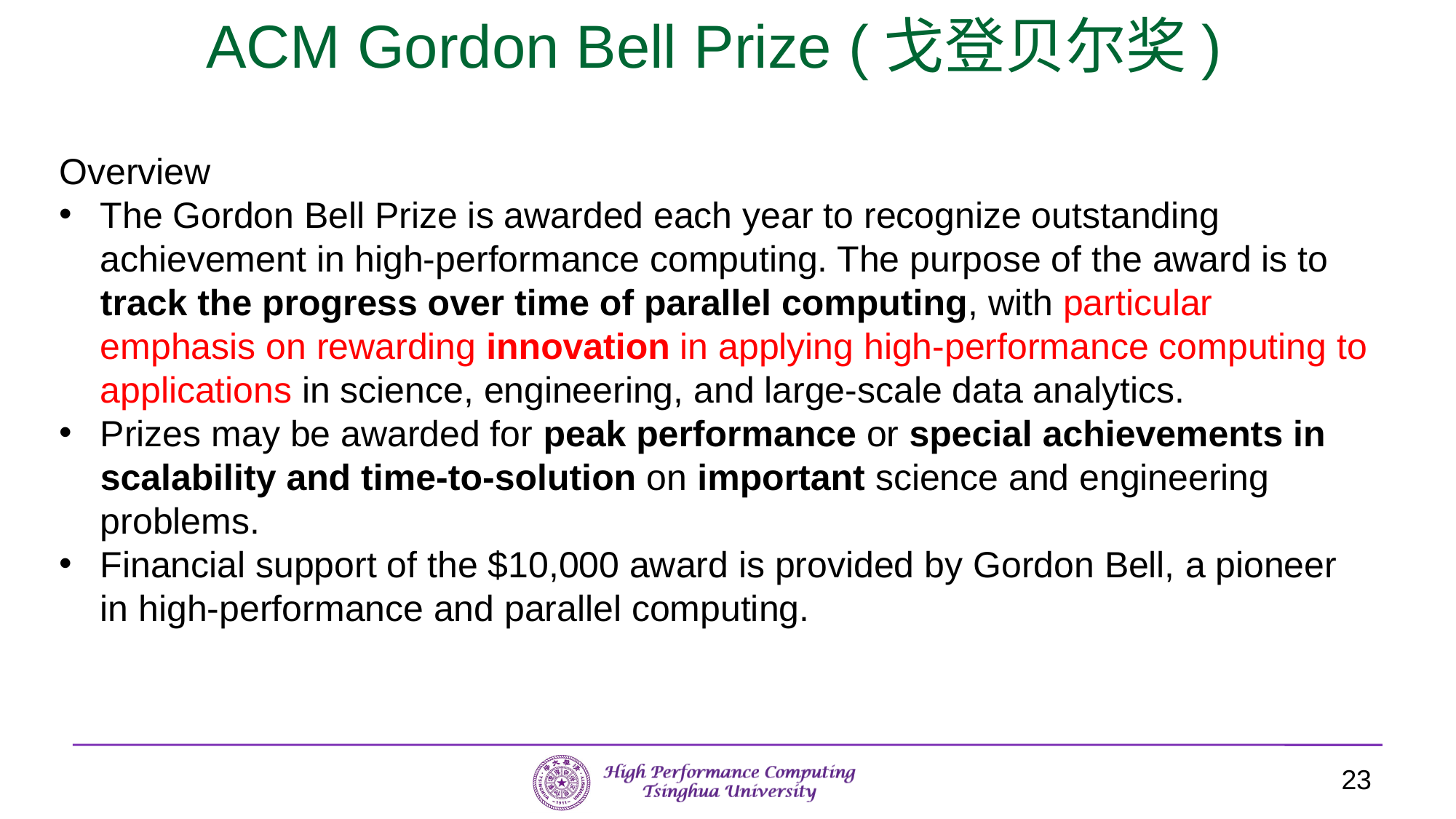

ACM Gordon Bell Prize (戈登贝尔奖)
Overview
The Gordon Bell Prize is awarded each year to recognize outstanding achievement in high-performance computing. The purpose of the award is to track the progress over time of parallel computing, with particular emphasis on rewarding innovation in applying high-performance computing to applications in science, engineering, and large-scale data analytics.
Prizes may be awarded for peak performance or special achievements in scalability and time-to-solution on important science and engineering problems.
Financial support of the $10,000 award is provided by Gordon Bell, a pioneer in high-performance and parallel computing.

23